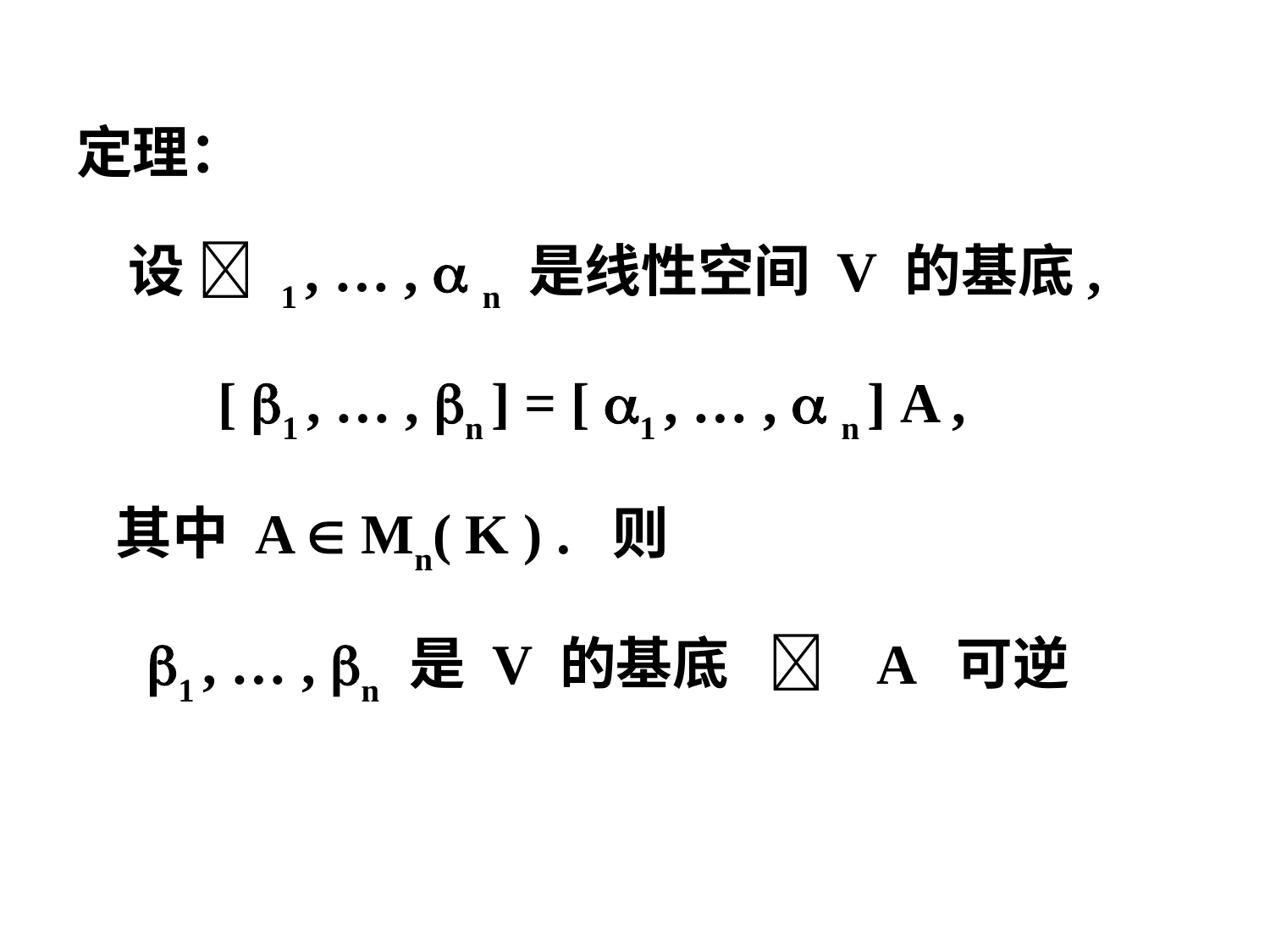

定理：
   设 α 1 , … , α n 是线性空间 V 的基底,
          [ β1 , … , βn ] = [ α1 , … , α n ] A ,
  其中 A ∈ Mn( K ) .  则
     β1 , … , βn  是 V 的基底   ⇔   A  可逆